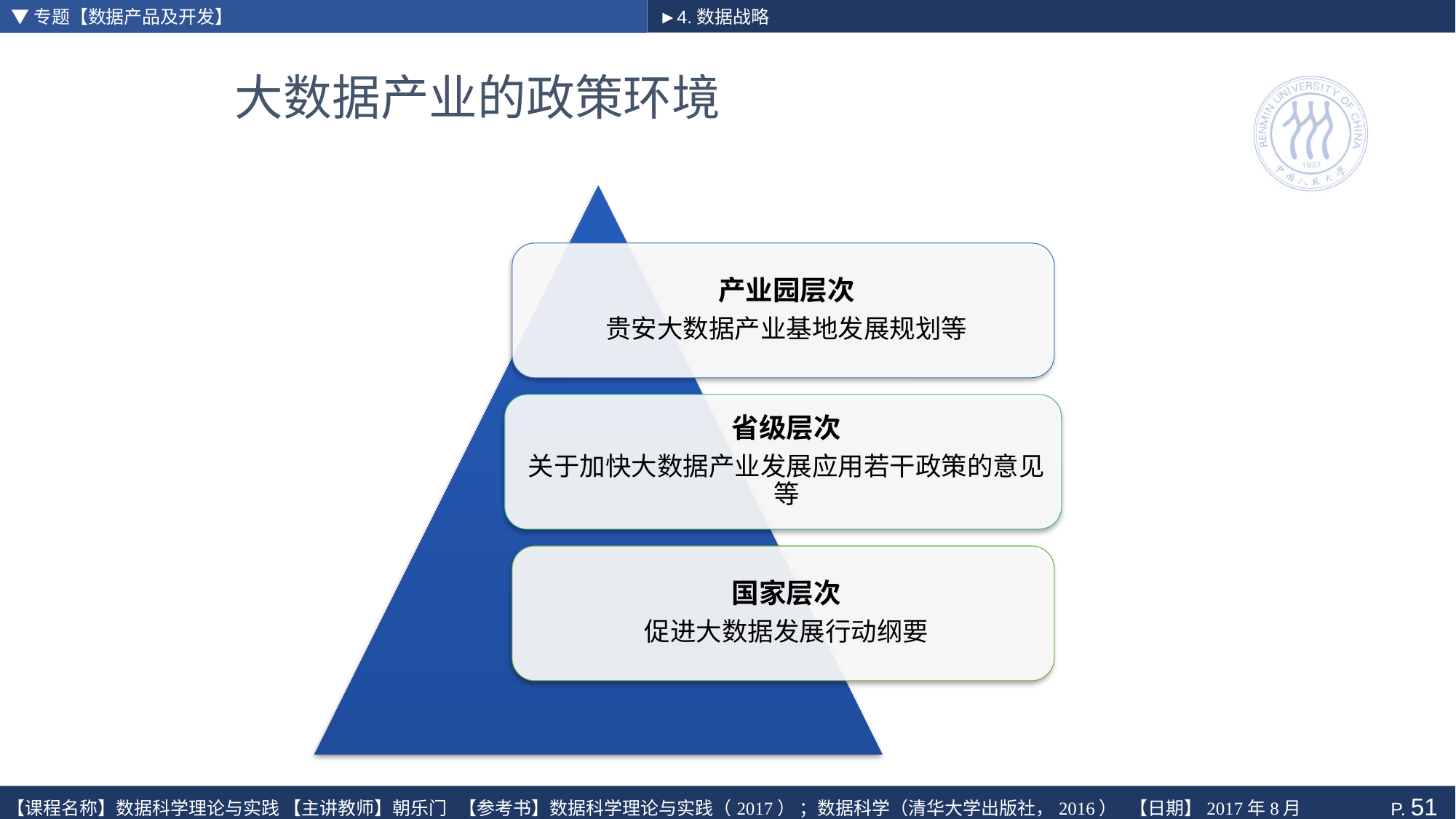

▼专题【数据产品及开发】

►4.数据战略

# 大数据产业的政策环境
产业园层次
贵安大数据产业基地发展规划等
省级层次
关于加快大数据产业发展应用若干政策的意见等
国家层次
促进大数据发展行动纲要